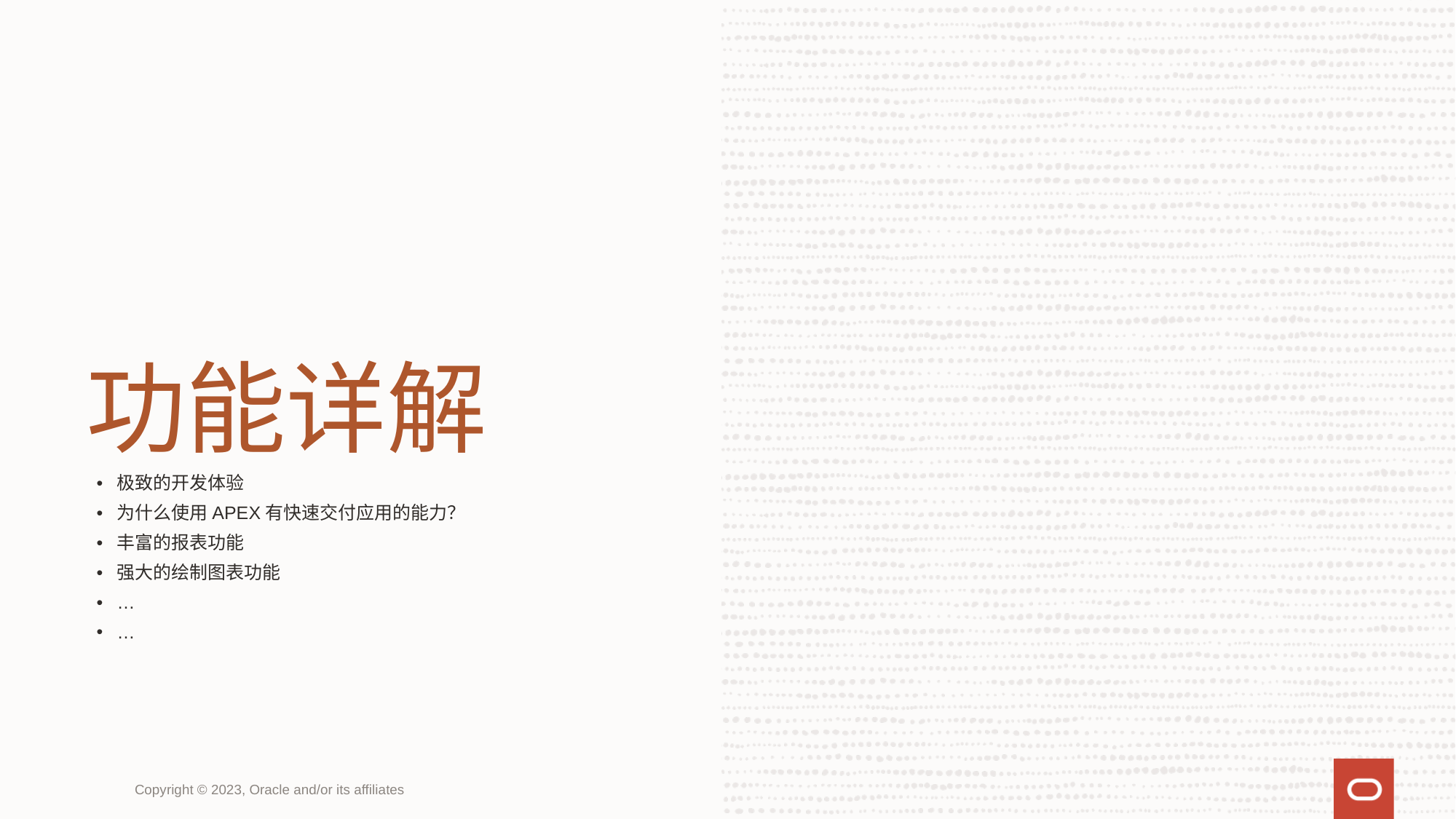

功能详解
极致的开发体验
为什么使用APEX有快速交付应用的能力？
丰富的报表功能
强大的绘制图表功能
…
…

Copyright © 2023, Oracle and/or its affiliates